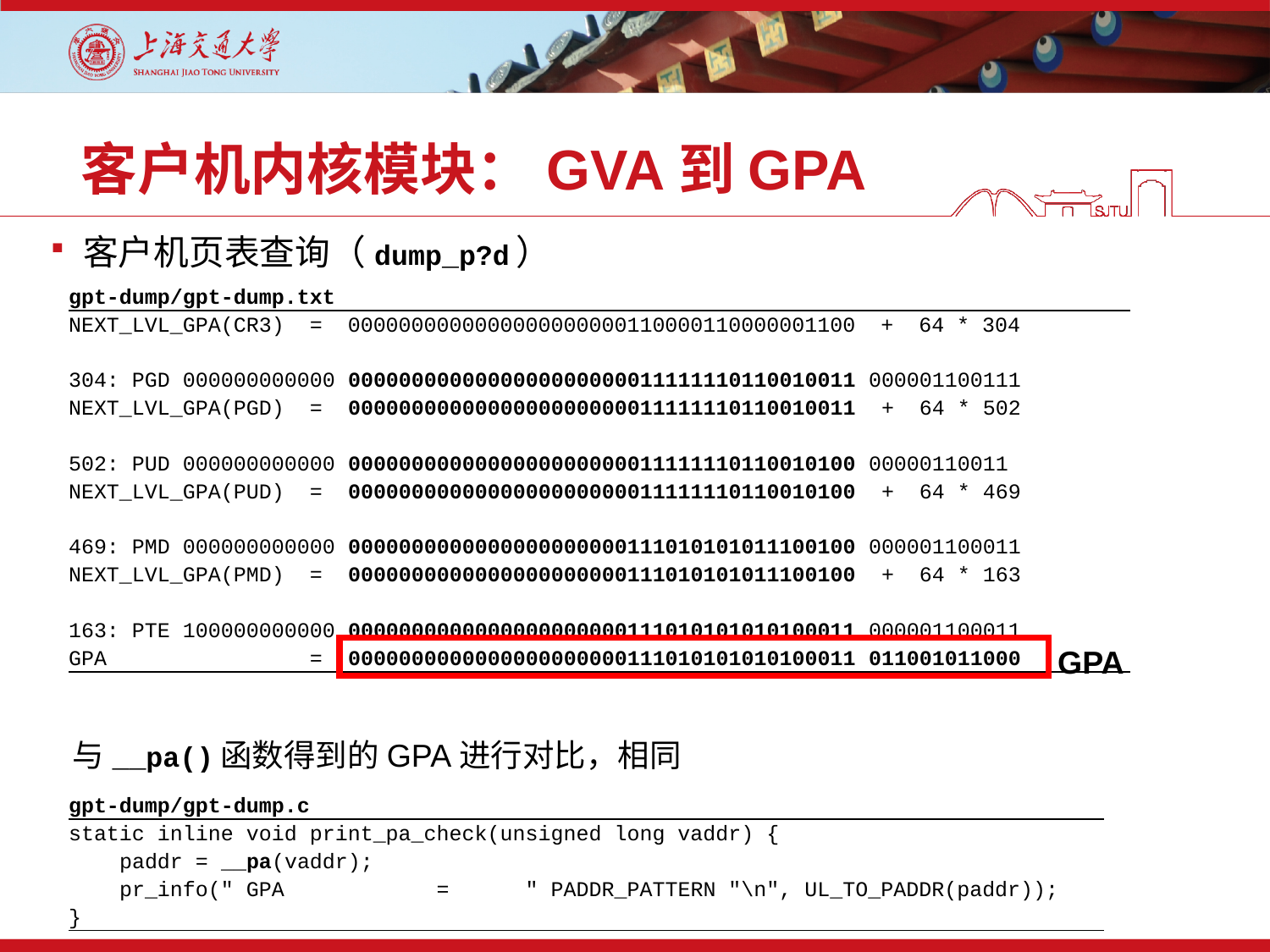

# 客户机内核模块：GVA到GPA
客户机页表查询（dump_p?d）

| gpt-dump/gpt-dump.txt |
| --- |
| NEXT\_LVL\_GPA(CR3) = 0000000000000000000000110000110000001100 + 64 \* 304   304: PGD 000000000000 0000000000000000000000011111110110010011 000001100111 NEXT\_LVL\_GPA(PGD) = 0000000000000000000000011111110110010011 + 64 \* 502   502: PUD 000000000000 0000000000000000000000011111110110010100 00000110011 NEXT\_LVL\_GPA(PUD) = 0000000000000000000000011111110110010100 + 64 \* 469   469: PMD 000000000000 0000000000000000000000111010101011100100 000001100011 NEXT\_LVL\_GPA(PMD) = 0000000000000000000000111010101011100100 + 64 \* 163   163: PTE 100000000000 0000000000000000000000111010101010100011 000001100011 GPA = 0000000000000000000000111010101010100011 011001011000 |
GPA

与__pa()函数得到的GPA进行对比，相同
| gpt-dump/gpt-dump.c |
| --- |
| static inline void print\_pa\_check(unsigned long vaddr) { paddr = \_\_pa(vaddr); pr\_info(" GPA = " PADDR\_PATTERN "\n", UL\_TO\_PADDR(paddr)); } |